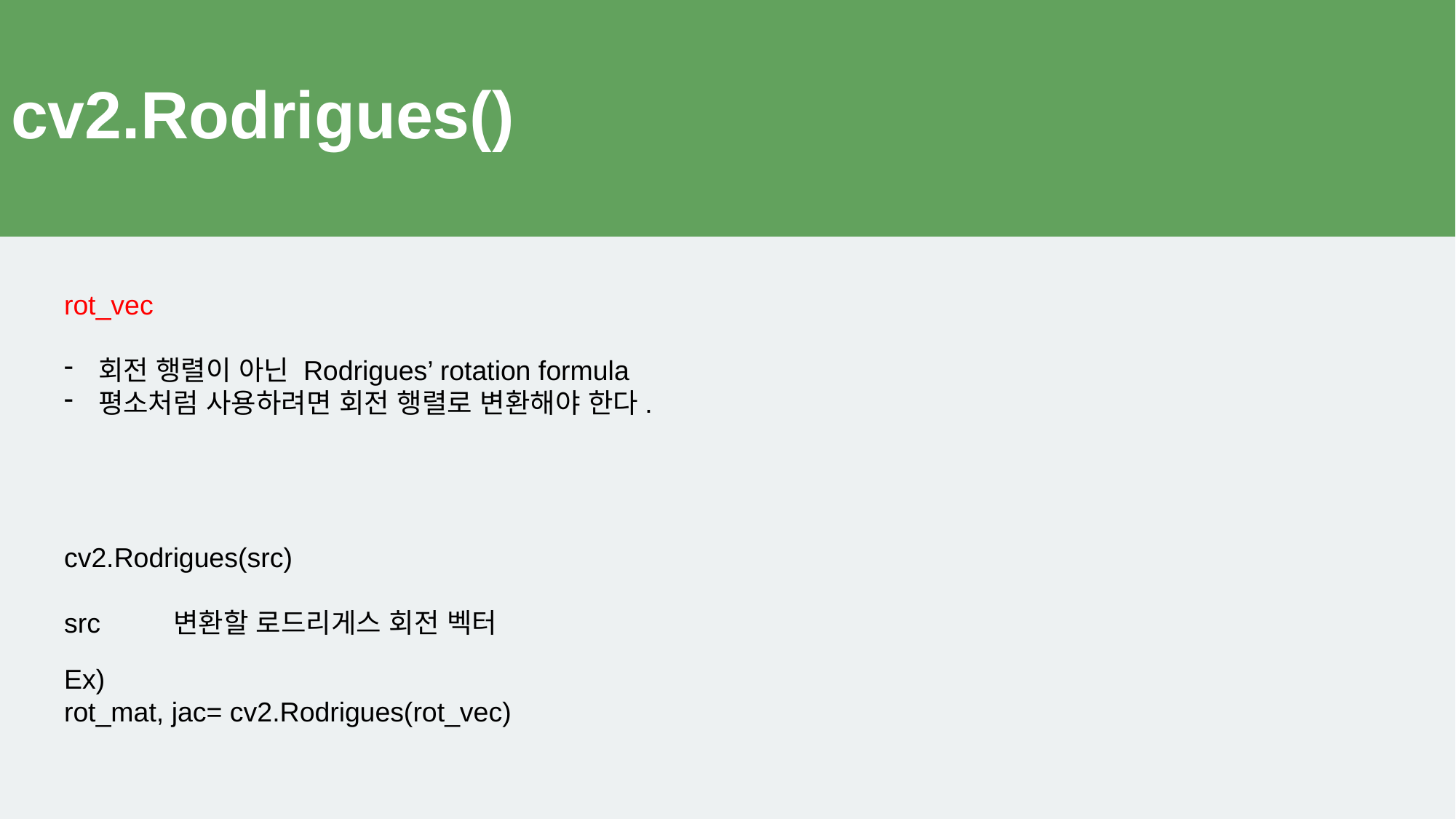

# cv2.Rodrigues()
rot_vec

회전 행렬이 아닌 Rodrigues’ rotation formula
평소처럼 사용하려면 회전 행렬로 변환해야 한다.

cv2.Rodrigues(src)

src 	변환할 로드리게스 회전 벡터
Ex)
rot_mat, jac= cv2.Rodrigues(rot_vec)